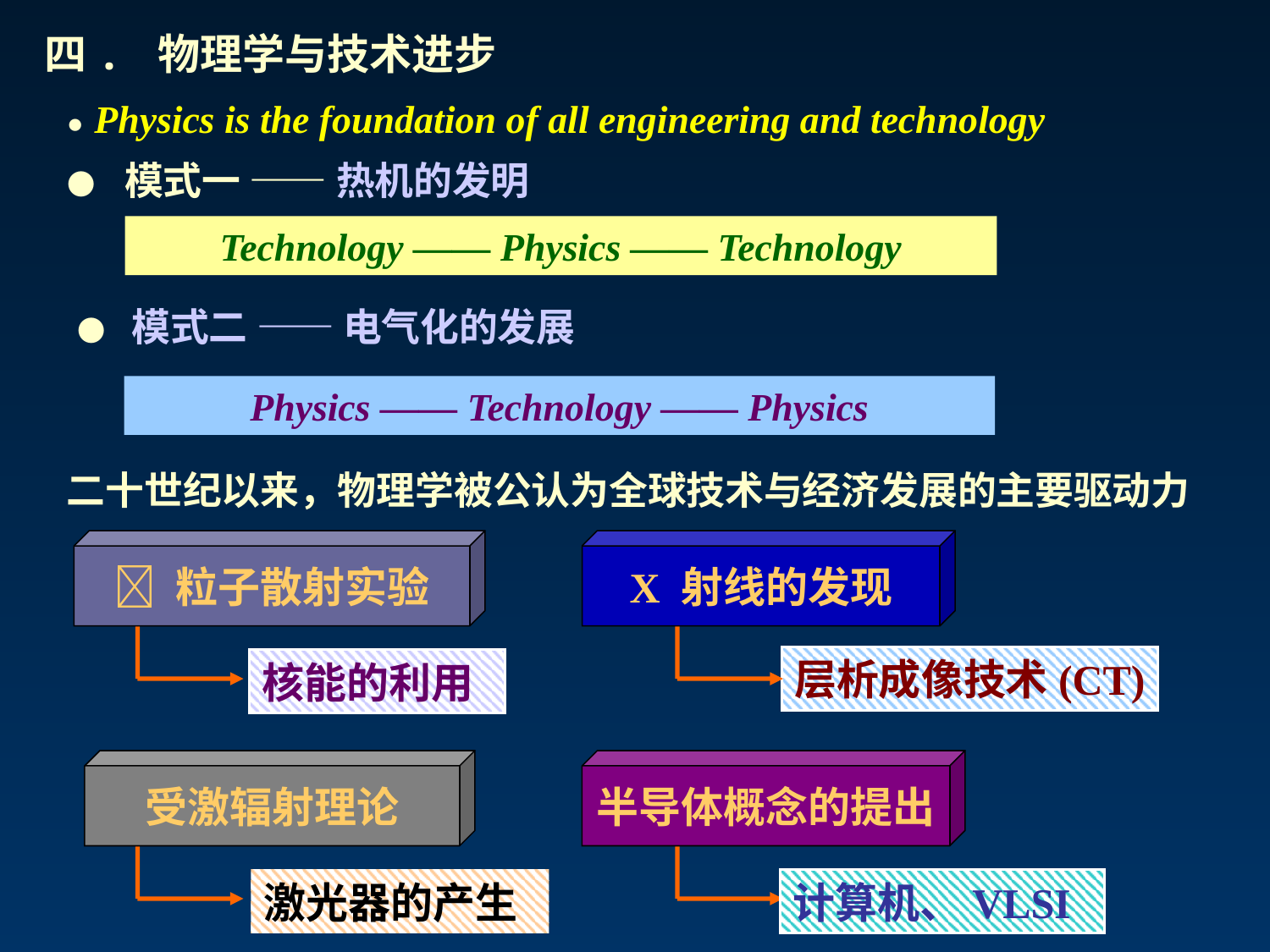

四. 物理学与技术进步
● Physics is the foundation of all engineering and technology
●  模式一 —— 热机的发明
Technology —— Physics —— Technology
●   模式二 —— 电气化的发展
Physics —— Technology —— Physics
  二十世纪以来，物理学被公认为全球技术与经济发展的主要驱动力
α 粒子散射实验
X 射线的发现

层析成像技术(CT)
核能的利用
受激辐射理论
半导体概念的提出

激光器的产生
计算机、VLSI